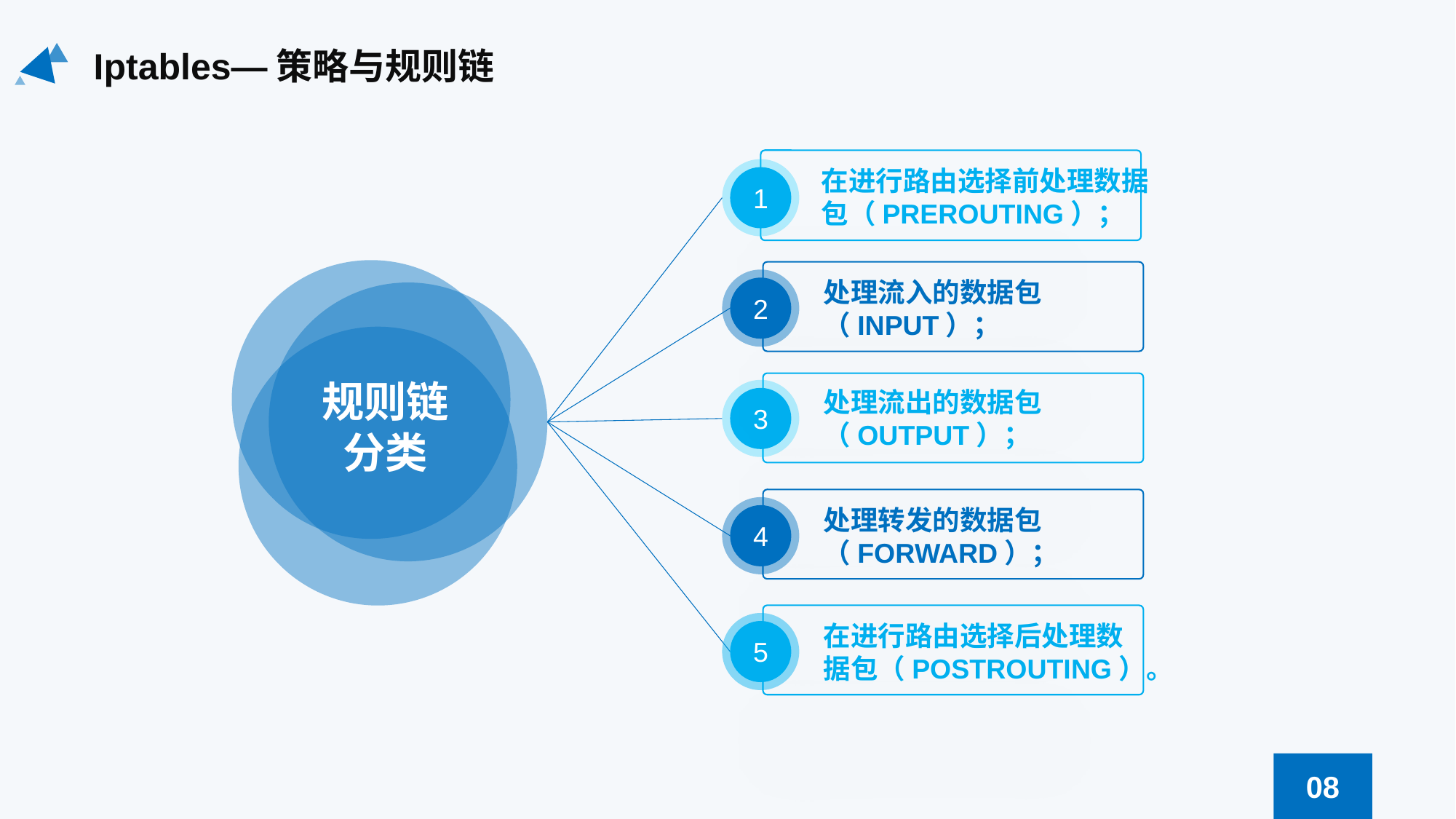

Iptables—策略与规则链

在进行路由选择前处理数据包（PREROUTING）；

1

处理流入的数据包（INPUT）；
2

规则链
分类

处理流出的数据包（OUTPUT）；

3

处理转发的数据包（FORWARD）；
4

在进行路由选择后处理数据包（POSTROUTING）。
5

08